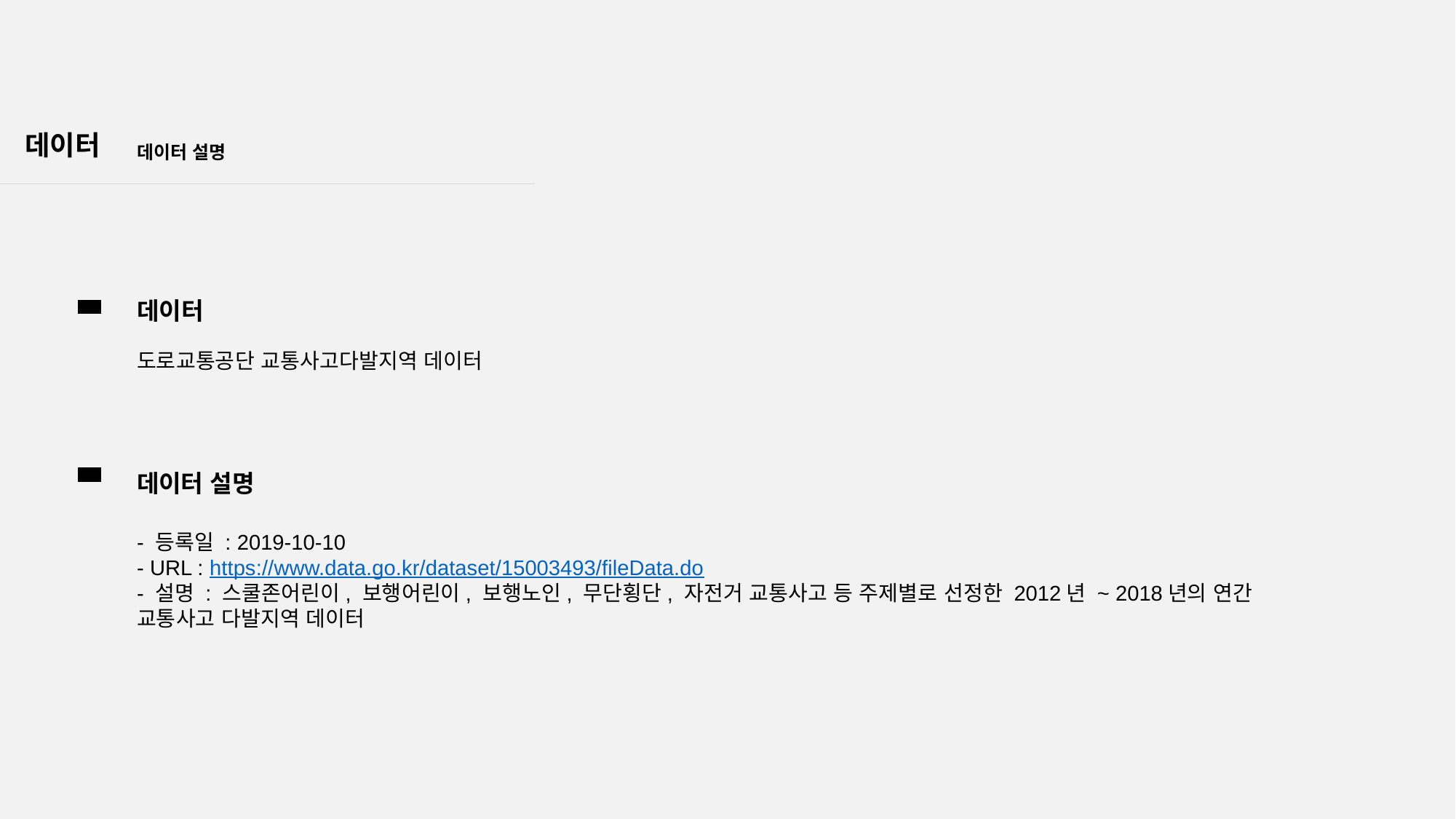

데이터 설명
데이터
데이터

도로교통공단 교통사고다발지역 데이터
데이터 설명

- 등록일 : 2019-10-10
- URL : https://www.data.go.kr/dataset/15003493/fileData.do
- 설명 : 스쿨존어린이, 보행어린이, 보행노인, 무단횡단, 자전거 교통사고 등 주제별로 선정한 2012년 ~ 2018년의 연간 교통사고 다발지역 데이터